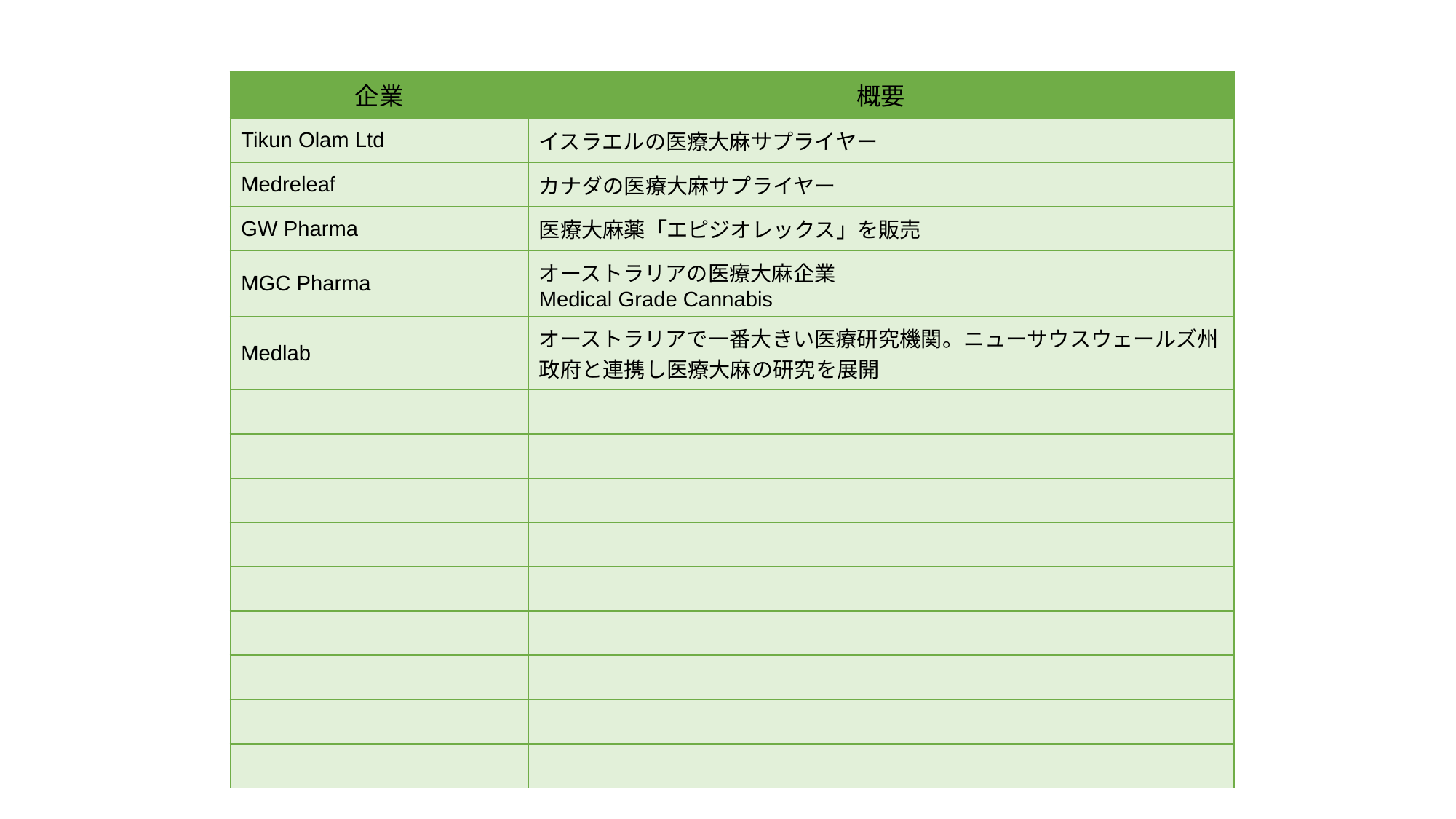

| 企業 | 概要 |
| --- | --- |
| Tikun Olam Ltd | イスラエルの医療大麻サプライヤー |
| Medreleaf | カナダの医療大麻サプライヤー |
| GW Pharma | 医療大麻薬「エピジオレックス」を販売 |
| MGC Pharma | オーストラリアの医療大麻企業 Medical Grade Cannabis |
| Medlab | オーストラリアで一番大きい医療研究機関。ニューサウスウェールズ州政府と連携し医療大麻の研究を展開 |
|  |  |
|  |  |
|  |  |
|  |  |
|  |  |
|  |  |
|  |  |
|  |  |
|  |  |